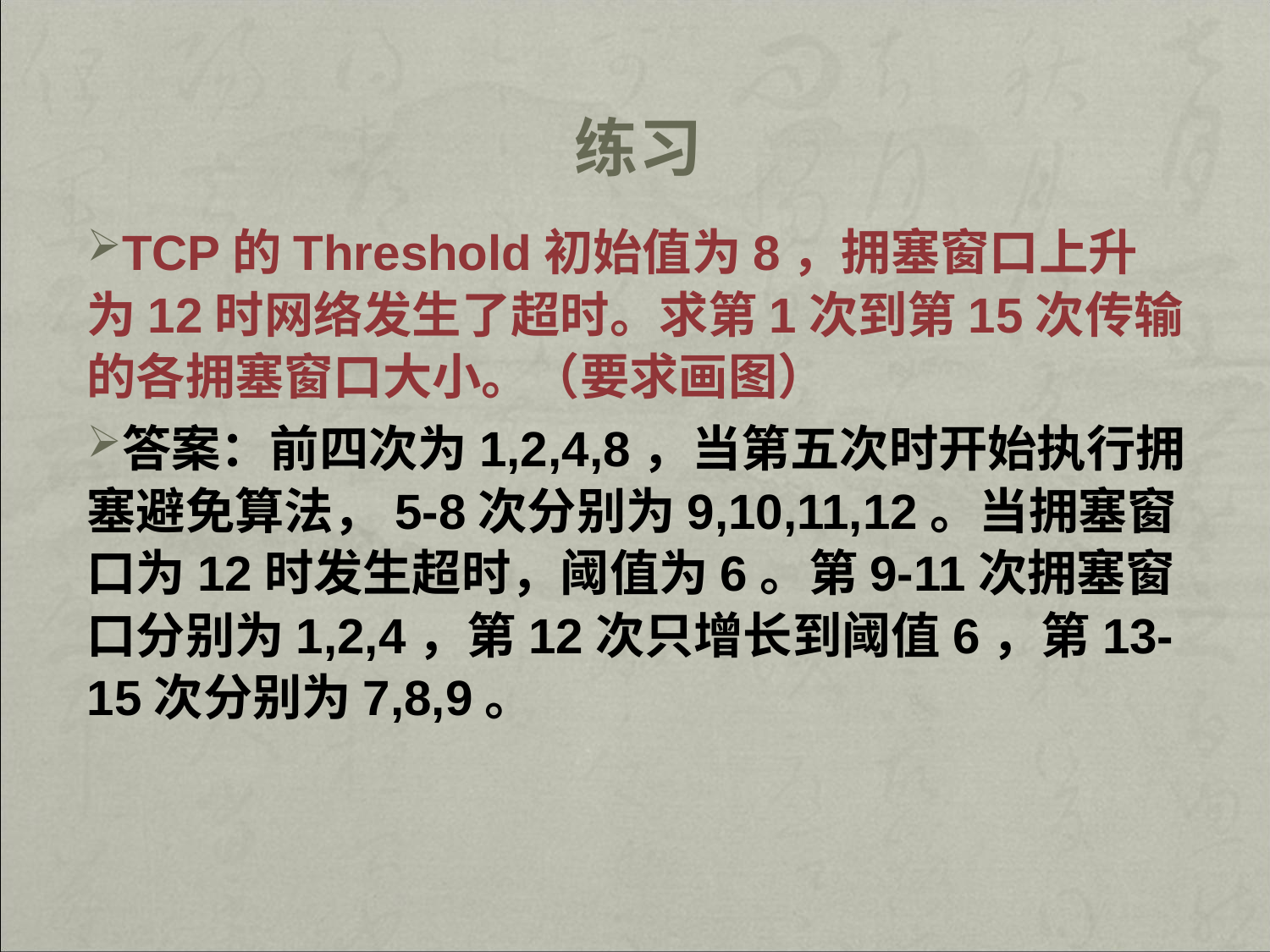

# 练习
TCP的Threshold初始值为8，拥塞窗口上升为12时网络发生了超时。求第1次到第15次传输的各拥塞窗口大小。（要求画图）
答案：前四次为1,2,4,8，当第五次时开始执行拥塞避免算法，5-8次分别为9,10,11,12。当拥塞窗口为12时发生超时，阈值为6。第9-11次拥塞窗口分别为1,2,4，第12次只增长到阈值6，第13-15次分别为7,8,9。